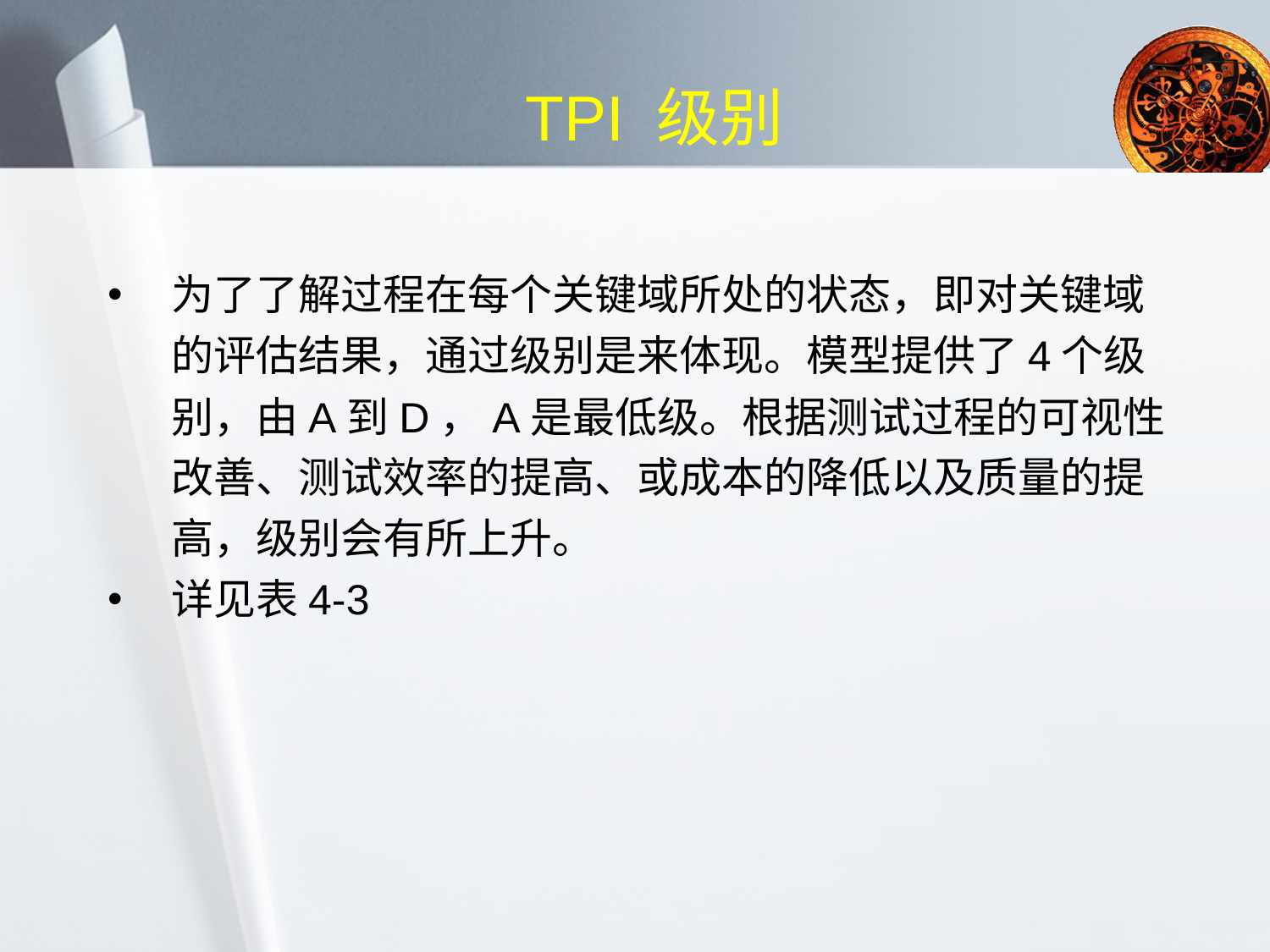

# TPI 级别
为了了解过程在每个关键域所处的状态，即对关键域的评估结果，通过级别是来体现。模型提供了4个级别，由A到D，A是最低级。根据测试过程的可视性改善、测试效率的提高、或成本的降低以及质量的提高，级别会有所上升。
详见表4-3